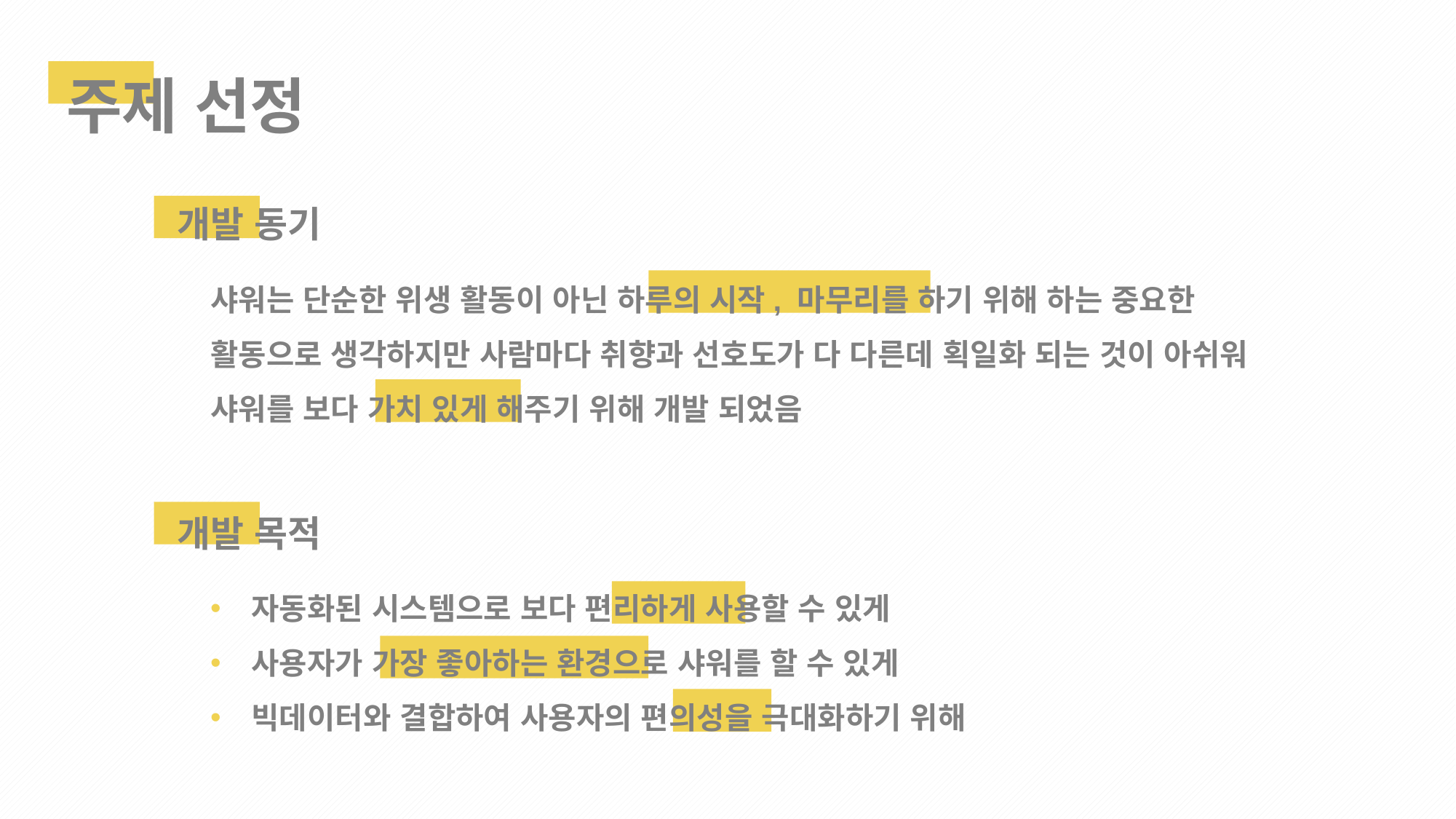

주제 선정

개발 동기
샤워는 단순한 위생 활동이 아닌 하루의 시작, 마무리를 하기 위해 하는 중요한
활동으로 생각하지만 사람마다 취향과 선호도가 다 다른데 획일화 되는 것이 아쉬워
샤워를 보다 가치 있게 해주기 위해 개발 되었음

개발 목적
자동화된 시스템으로 보다 편리하게 사용할 수 있게
사용자가 가장 좋아하는 환경으로 샤워를 할 수 있게
빅데이터와 결합하여 사용자의 편의성을 극대화하기 위해